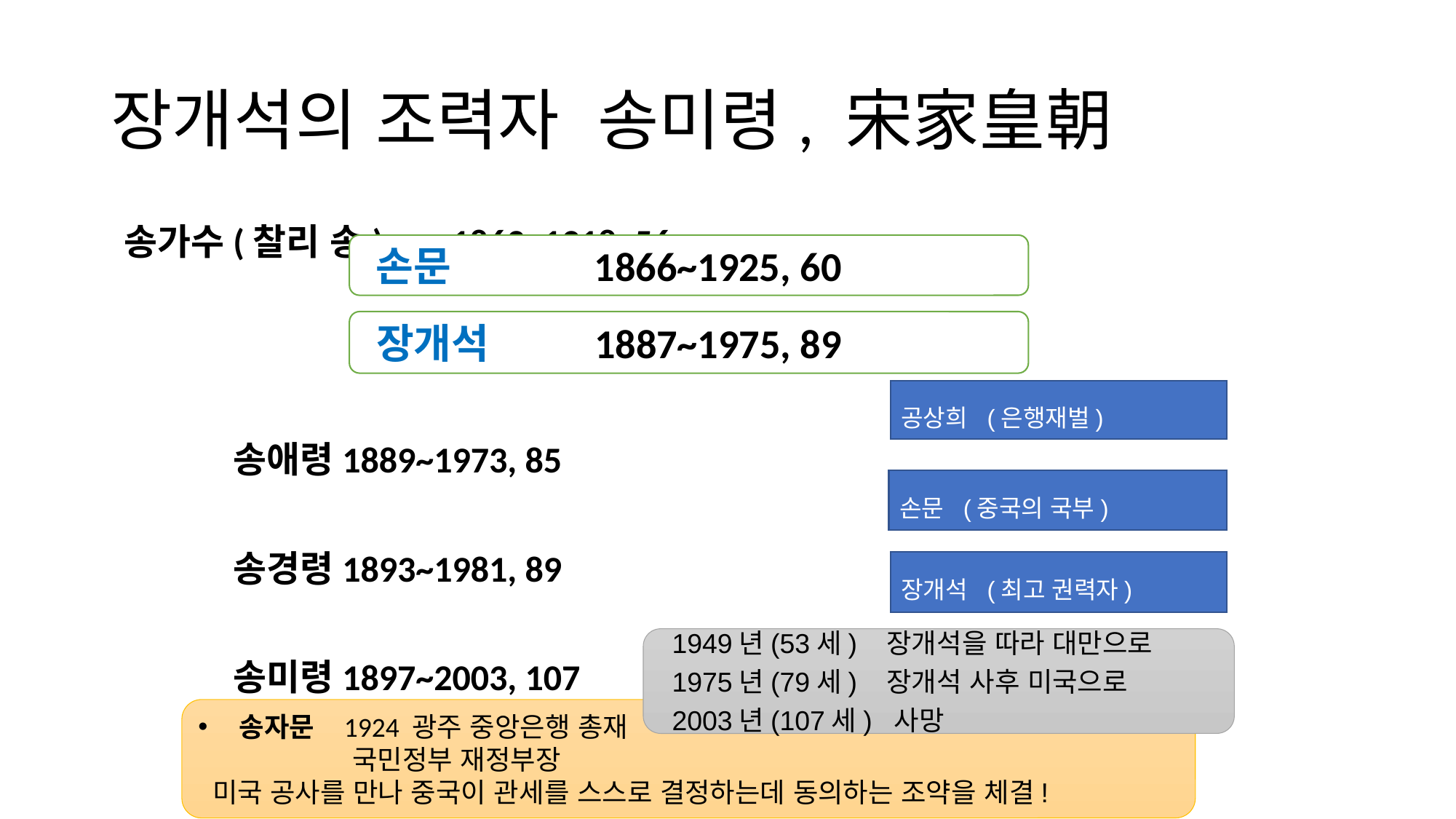

# 장개석의 조력자  송미령, 宋家皇朝
송가수(찰리 송)	1863~1918, 56

	송애령	1889~1973, 85

	송경령	1893~1981, 89

	송미령	1897~2003, 107

손문		1866~1925, 60
장개석	1887~1975, 89
공상희  (은행재벌)
손문  (중국의 국부)
장개석  (최고 권력자)
1949년(53세)   장개석을 따라 대만으로
1975년(79세)   장개석 사후 미국으로
2003년(107세)  사망
송자문   1924 광주 중앙은행 총재
	     국민정부 재정부장
 미국 공사를 만나 중국이 관세를 스스로 결정하는데 동의하는 조약을 체결!